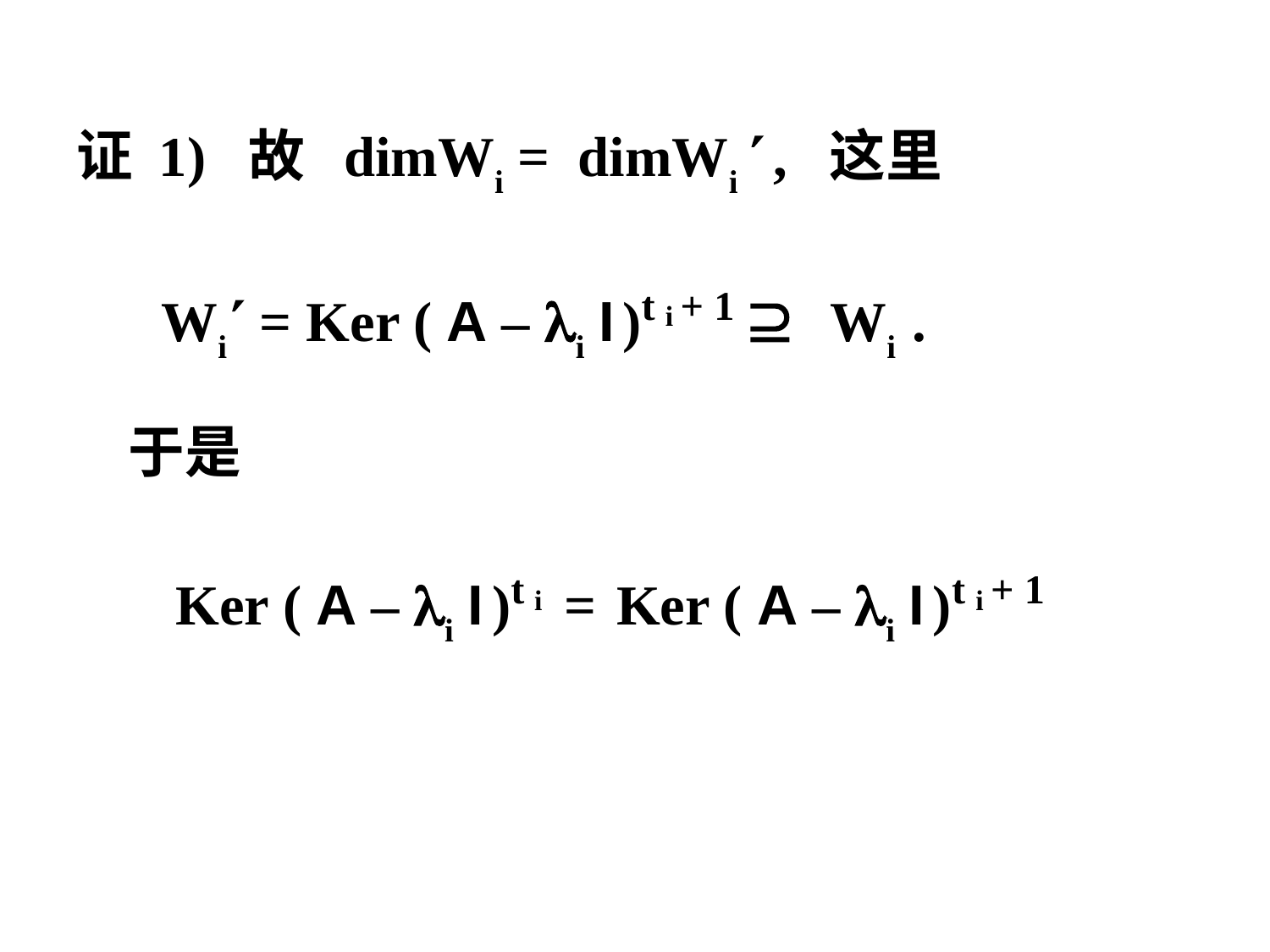

证 1)  故  dimWi =  dimWi ′ ,  这里
      Wi′ = Ker ( A – λi I )t i + 1 ⊇  Wi  .
   于是
       Ker ( A – λi I )t i   =  Ker ( A – λi I )t i + 1